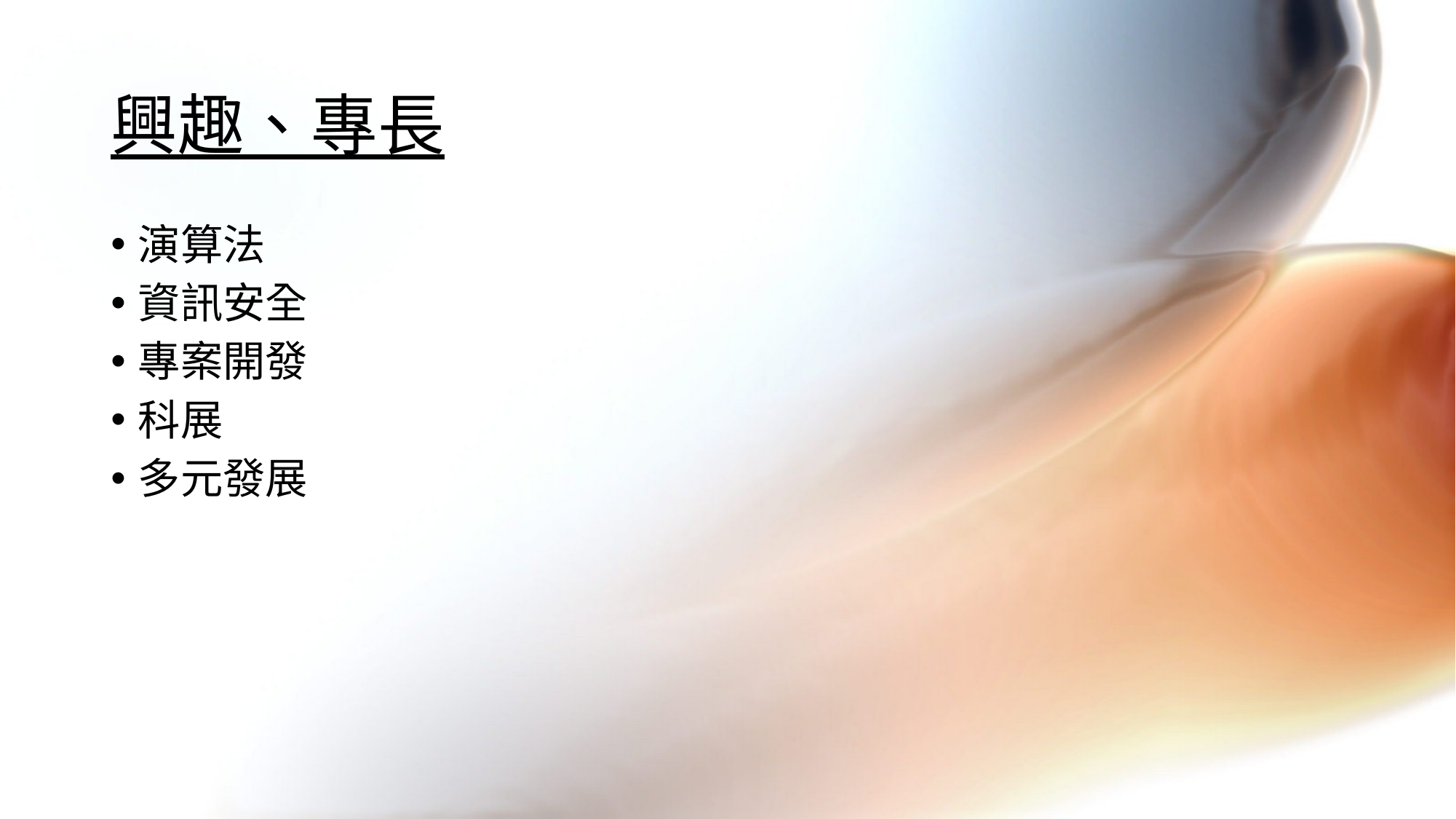

# 興趣、專長
演算法
資訊安全
專案開發
科展
多元發展